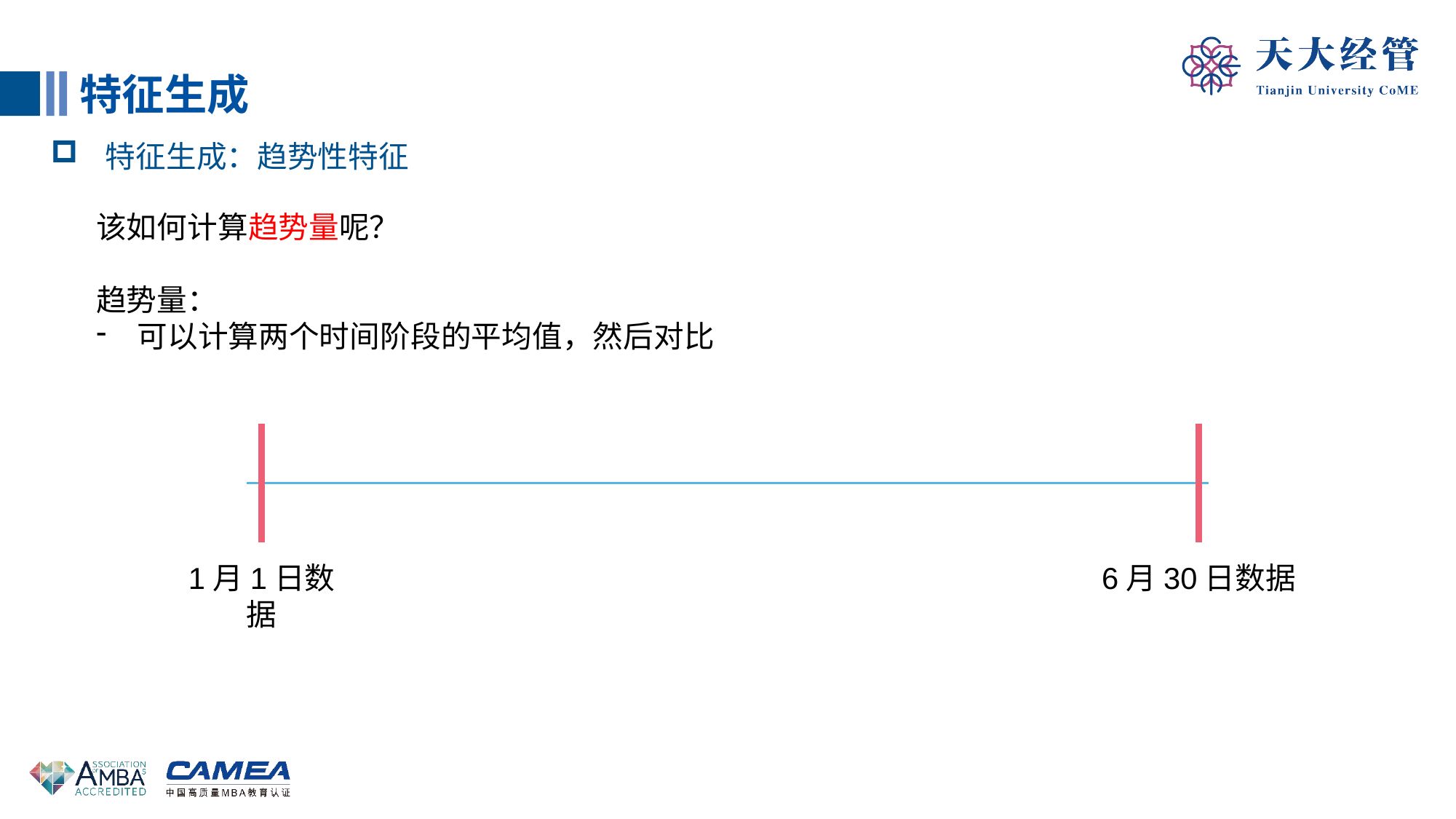

特征生成

特征生成：趋势性特征
该如何计算趋势量呢？

趋势量：
可以计算两个时间阶段的平均值，然后对比
6月30日数据
1月1日数据